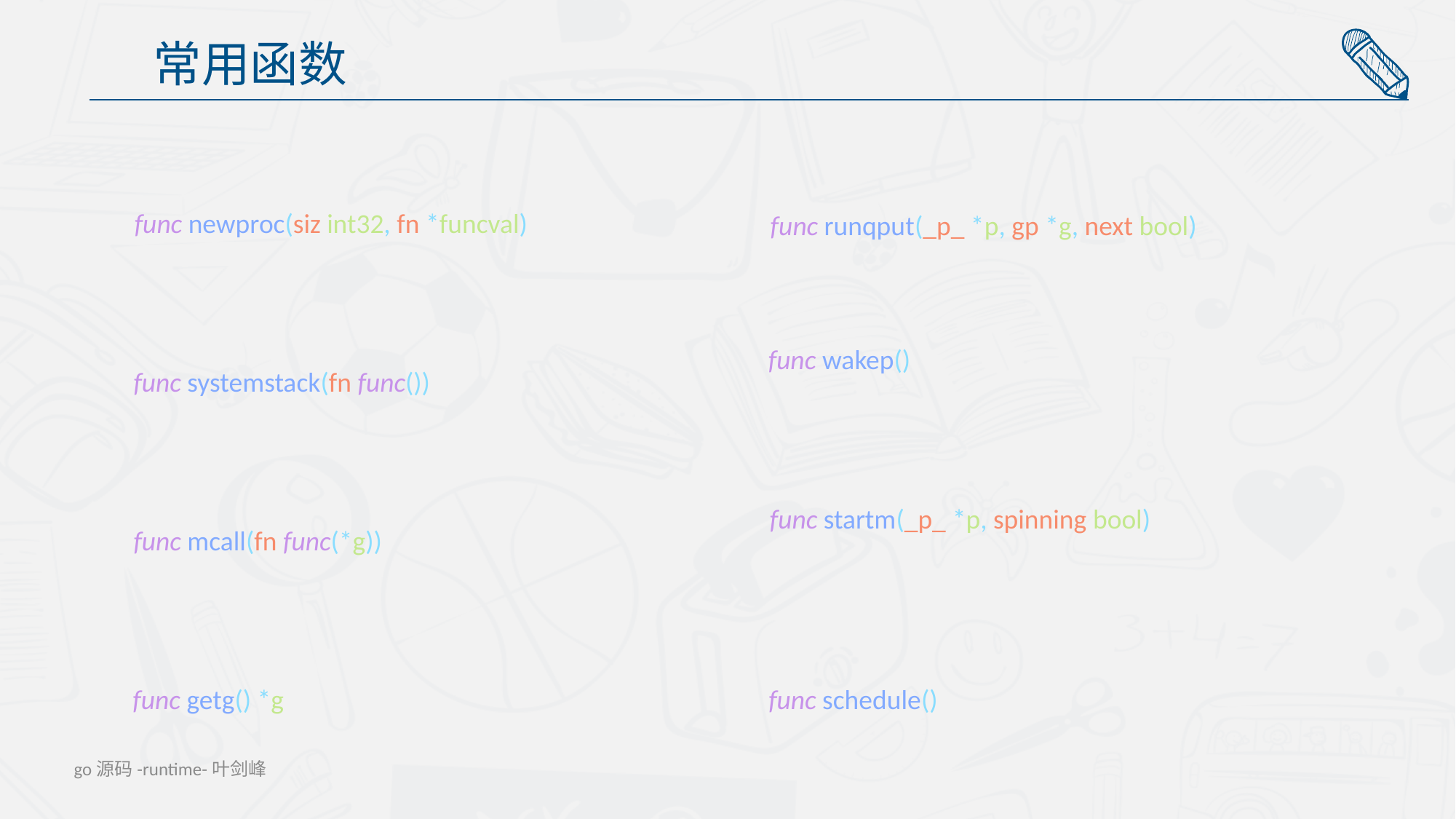

常用函数
func newproc(siz int32, fn *funcval)
func runqput(_p_ *p, gp *g, next bool)

func wakep()
func systemstack(fn func())
func startm(_p_ *p, spinning bool)
func mcall(fn func(*g))
func getg() *g
func schedule()
go源码-runtime-叶剑峰